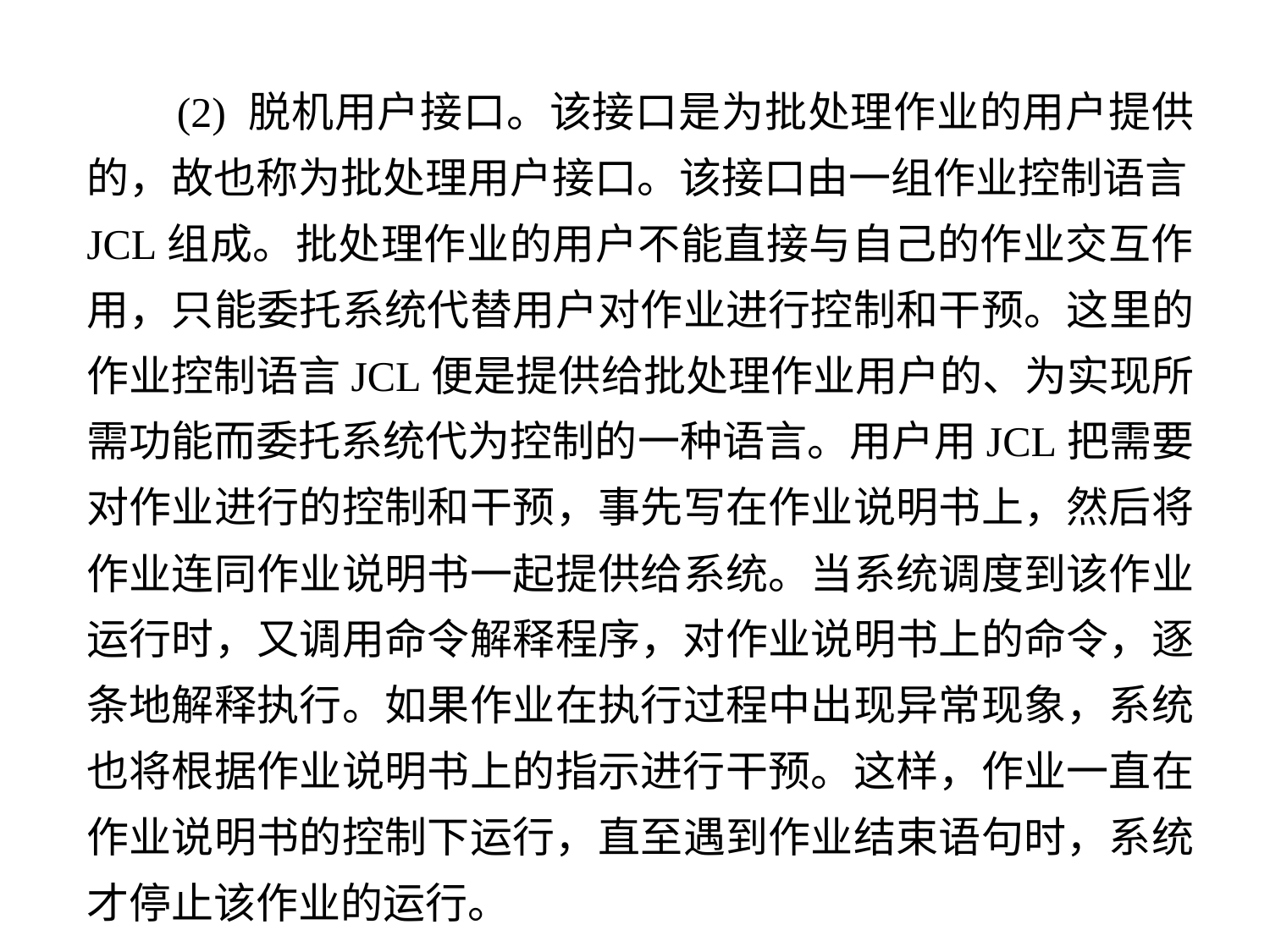

(2) 脱机用户接口。该接口是为批处理作业的用户提供的，故也称为批处理用户接口。该接口由一组作业控制语言JCL组成。批处理作业的用户不能直接与自己的作业交互作用，只能委托系统代替用户对作业进行控制和干预。这里的作业控制语言JCL便是提供给批处理作业用户的、为实现所需功能而委托系统代为控制的一种语言。用户用JCL把需要对作业进行的控制和干预，事先写在作业说明书上，然后将作业连同作业说明书一起提供给系统。当系统调度到该作业运行时，又调用命令解释程序，对作业说明书上的命令，逐条地解释执行。如果作业在执行过程中出现异常现象，系统也将根据作业说明书上的指示进行干预。这样，作业一直在作业说明书的控制下运行，直至遇到作业结束语句时，系统才停止该作业的运行。